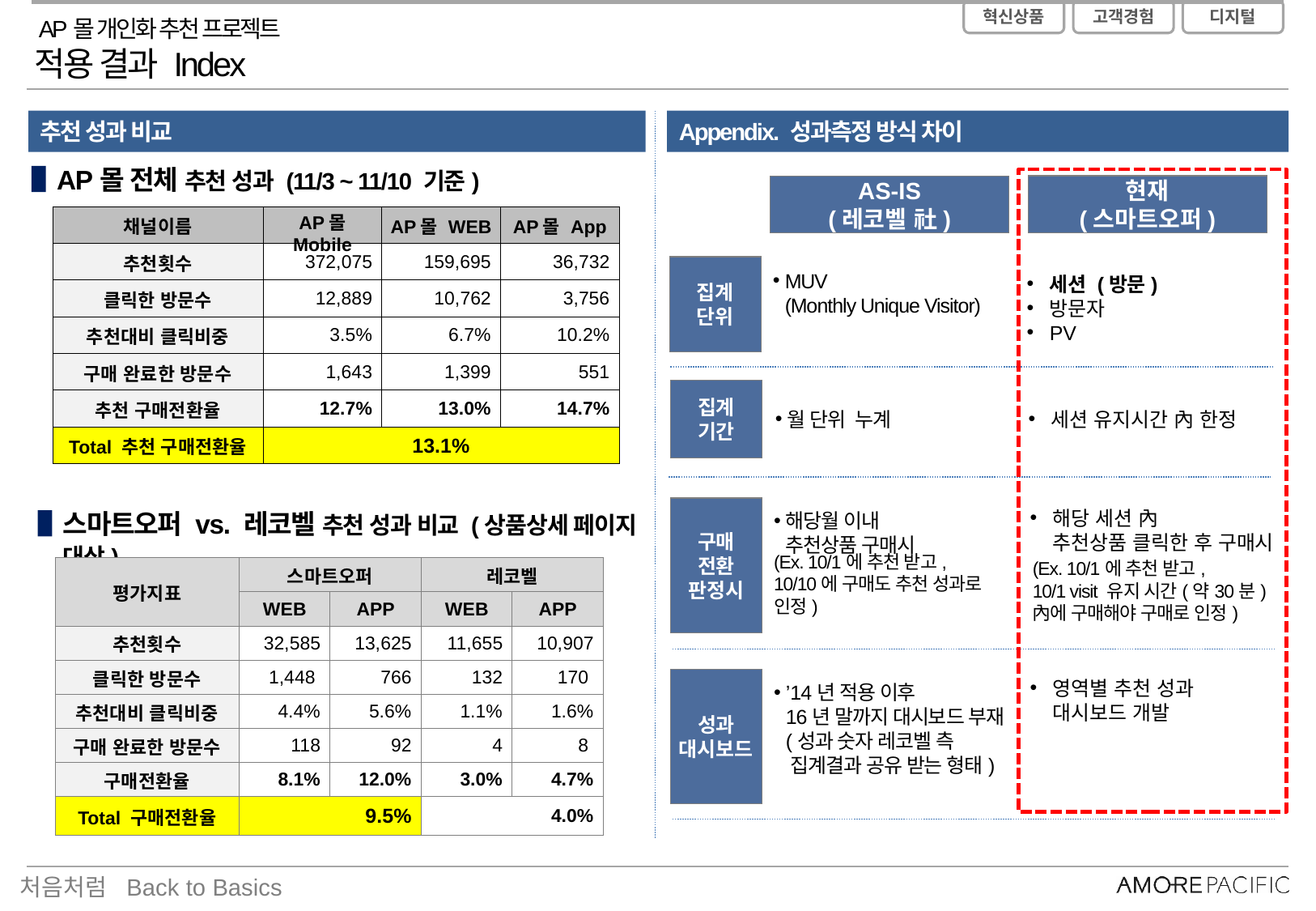

AP몰 개인화 추천 프로젝트
적용 결과 Index
추천 성과 비교
Appendix. 성과측정 방식 차이
AP몰 전체 추천 성과 (11/3 ~ 11/10 기준)

현재
(스마트오퍼)
AS-IS
(레코벨 社)
| 채널이름 | AP몰 Mobile | AP몰 WEB | AP몰 App |
| --- | --- | --- | --- |
| 추천횟수 | 372,075 | 159,695 | 36,732 |
| 클릭한 방문수 | 12,889 | 10,762 | 3,756 |
| 추천대비 클릭비중 | 3.5% | 6.7% | 10.2% |
| 구매 완료한 방문수 | 1,643 | 1,399 | 551 |
| 추천 구매전환율 | 12.7% | 13.0% | 14.7% |
| Total 추천 구매전환율 | 13.1% |  |  |
세션 (방문)
방문자
PV
집계
단위
MUV
(Monthly Unique Visitor)
집계
기간
세션 유지시간 內 한정
월 단위  누계
구매
전환
판정시
해당 세션 內
추천상품 클릭한 후 구매시
스마트오퍼 vs. 레코벨 추천 성과 비교 (상품상세 페이지 대상)
해당월 이내
추천상품 구매시

(Ex. 10/1에 추천 받고,
10/1 visit 유지 시간(약30분)內에 구매해야 구매로 인정)
| 평가지표 | 스마트오퍼 |  | 레코벨 |  |
| --- | --- | --- | --- | --- |
|  | WEB | APP | WEB | APP |
| 추천횟수 | 32,585 | 13,625 | 11,655 | 10,907 |
| 클릭한 방문수 | 1,448 | 766 | 132 | 170 |
| 추천대비 클릭비중 | 4.4% | 5.6% | 1.1% | 1.6% |
| 구매 완료한 방문수 | 118 | 92 | 4 | 8 |
| 구매전환율 | 8.1% | 12.0% | 3.0% | 4.7% |
| Total 구매전환율 | 9.5% |  | 4.0% |  |
(Ex. 10/1에 추천 받고,
10/10에 구매도 추천 성과로 인정)
영역별 추천 성과
대시보드 개발
성과
대시보드
’14년 적용 이후
16년 말까지 대시보드 부재
(성과 숫자 레코벨 측
 집계결과 공유 받는 형태)